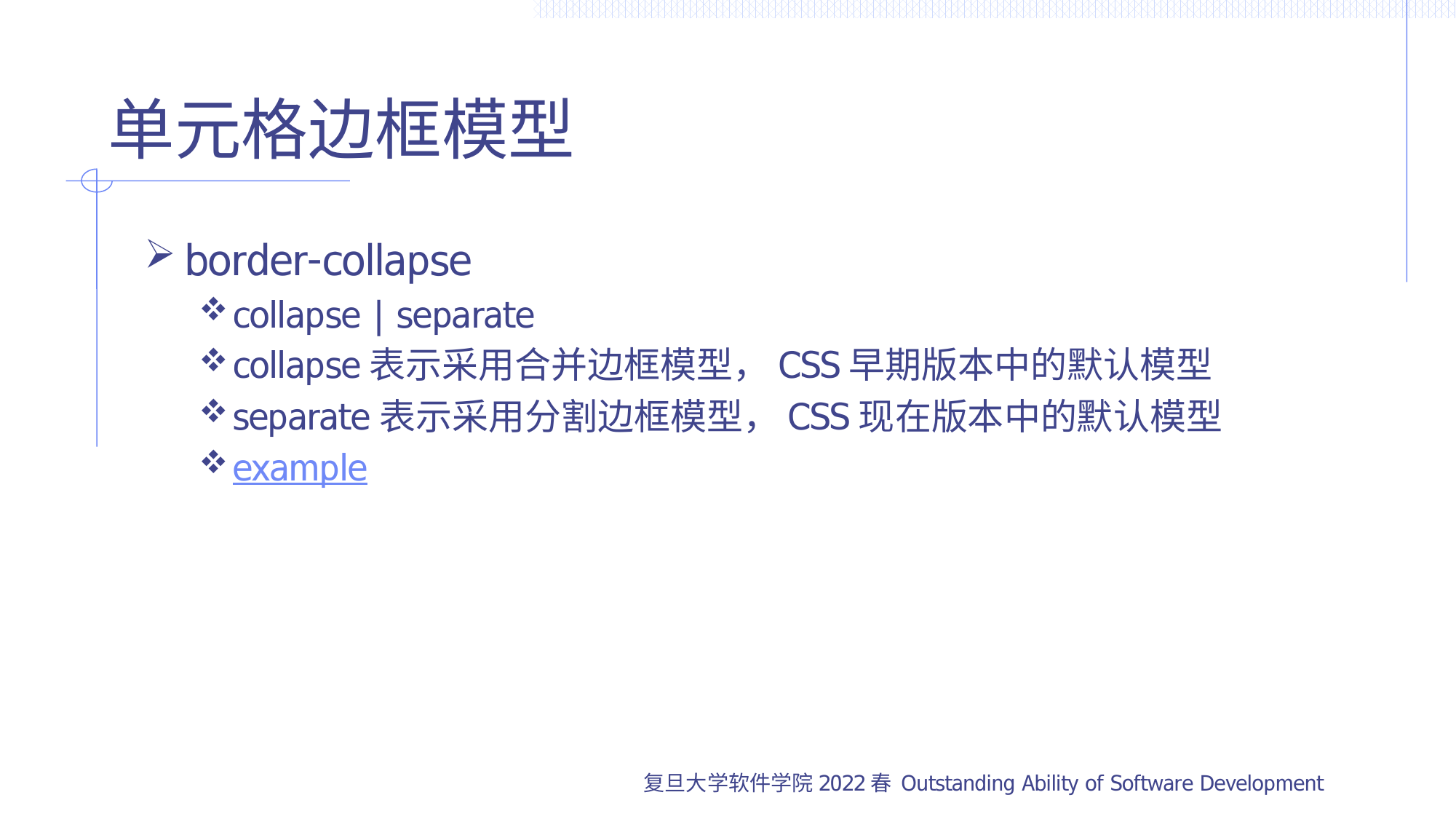

# 单元格边框模型
border-collapse
collapse | separate
collapse表示采用合并边框模型，CSS早期版本中的默认模型
separate表示采用分割边框模型，CSS现在版本中的默认模型
example